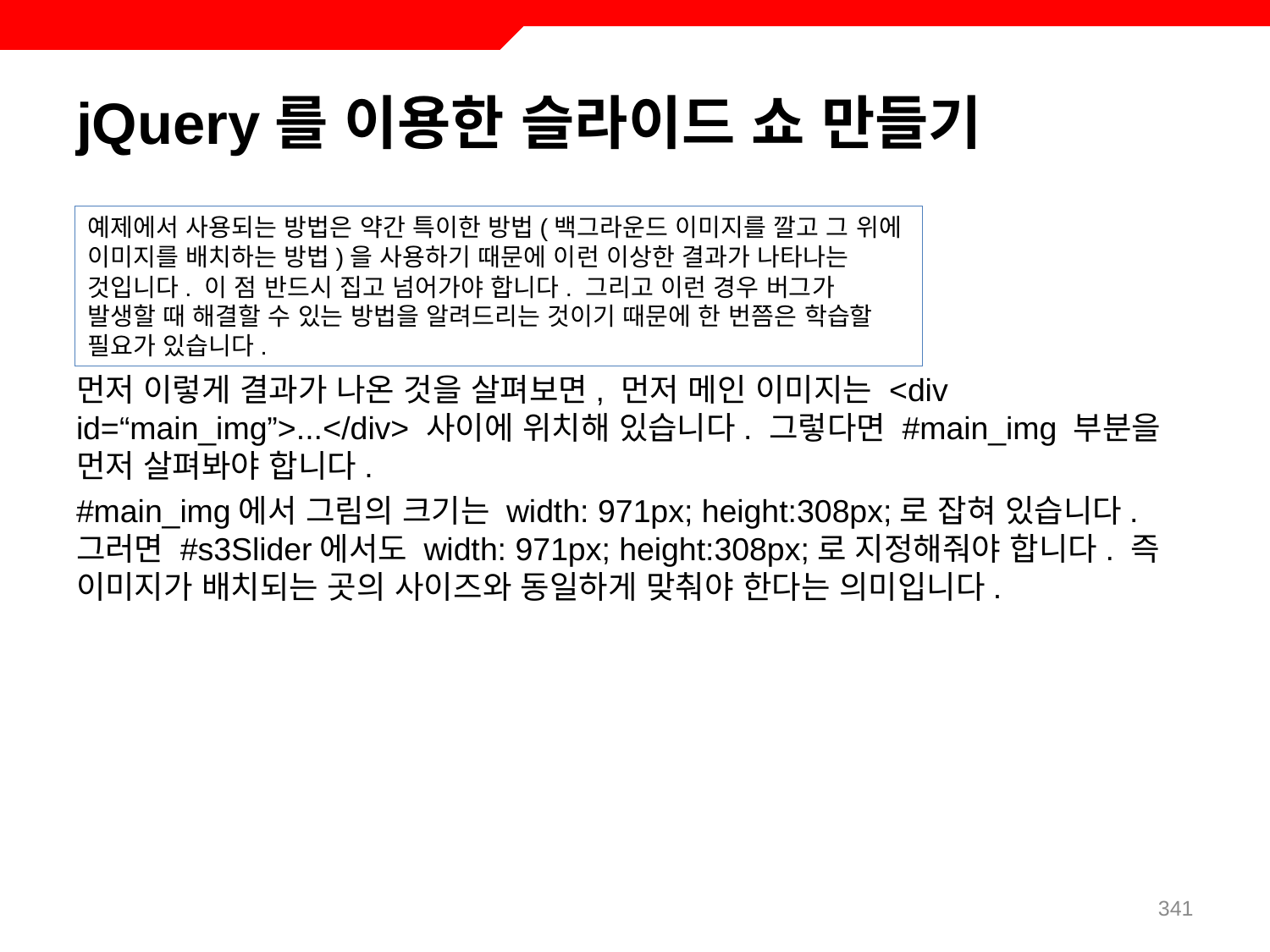

# jQuery를 이용한 슬라이드 쇼 만들기

먼저 이렇게 결과가 나온 것을 살펴보면, 먼저 메인 이미지는 <div id=“main_img”>...</div> 사이에 위치해 있습니다. 그렇다면 #main_img 부분을 먼저 살펴봐야 합니다.
#main_img에서 그림의 크기는 width: 971px; height:308px;로 잡혀 있습니다. 그러면 #s3Slider에서도 width: 971px; height:308px;로 지정해줘야 합니다. 즉 이미지가 배치되는 곳의 사이즈와 동일하게 맞춰야 한다는 의미입니다.
예제에서 사용되는 방법은 약간 특이한 방법(백그라운드 이미지를 깔고 그 위에 이미지를 배치하는 방법)을 사용하기 때문에 이런 이상한 결과가 나타나는 것입니다. 이 점 반드시 집고 넘어가야 합니다. 그리고 이런 경우 버그가 발생할 때 해결할 수 있는 방법을 알려드리는 것이기 때문에 한 번쯤은 학습할 필요가 있습니다.
341